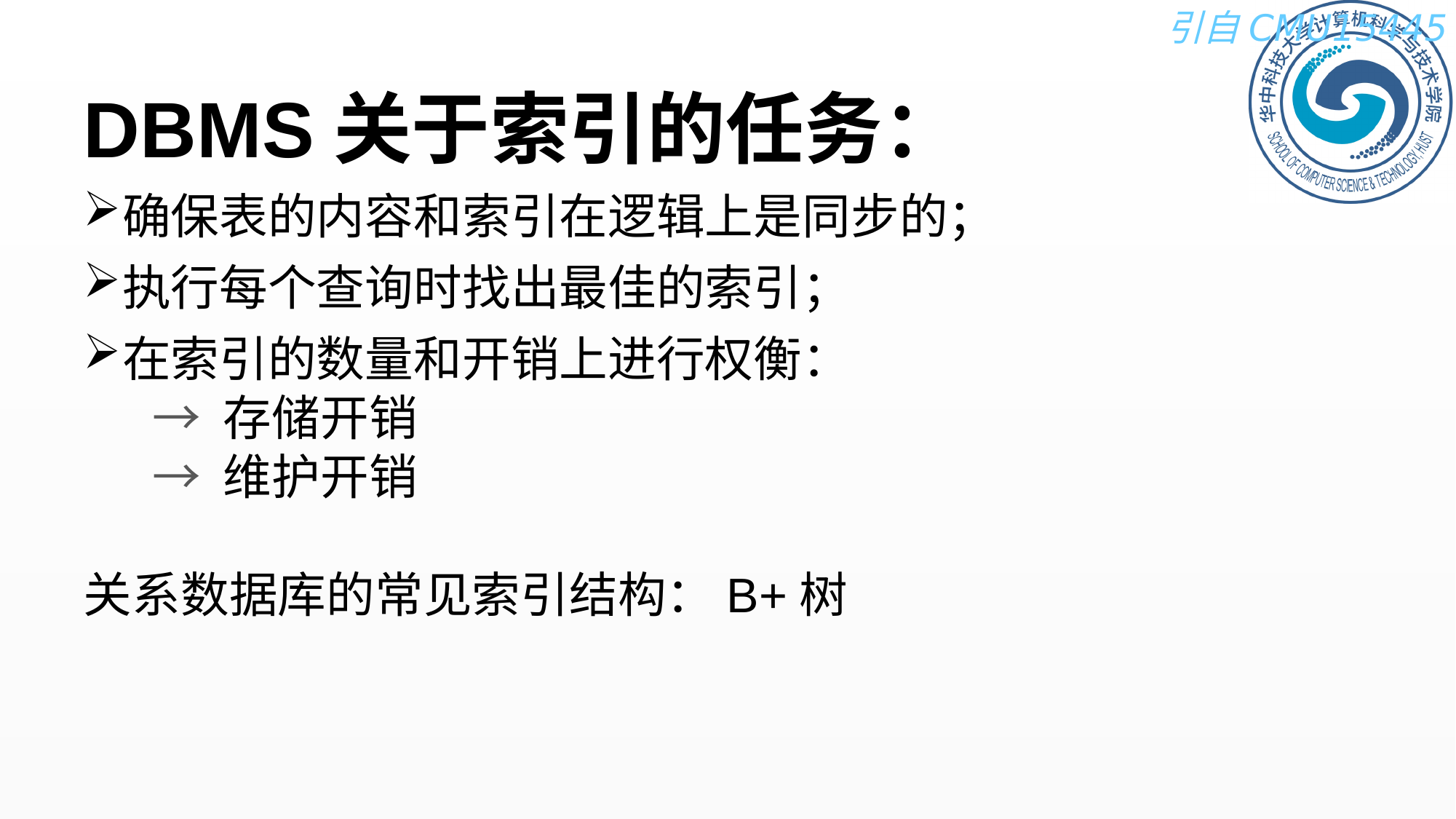

# DBMS关于索引的任务：
确保表的内容和索引在逻辑上是同步的；
执行每个查询时找出最佳的索引；
在索引的数量和开销上进行权衡：
   → 存储开销
   → 维护开销

关系数据库的常见索引结构：B+树
53